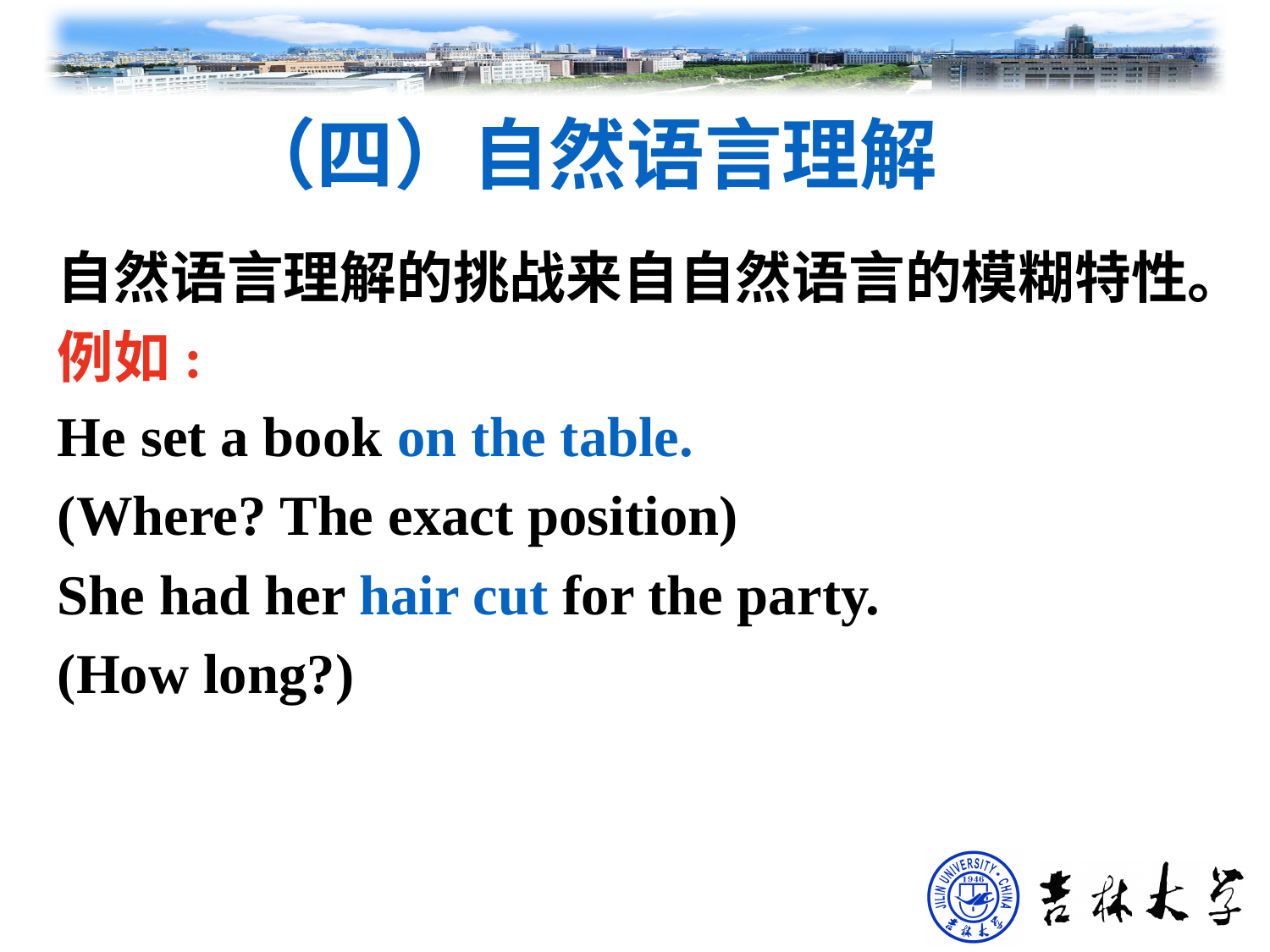

（四）自然语言理解
自然语言理解的挑战来自自然语言的模糊特性。
例如:
He set a book on the table.
(Where? The exact position)
She had her hair cut for the party.
(How long?)